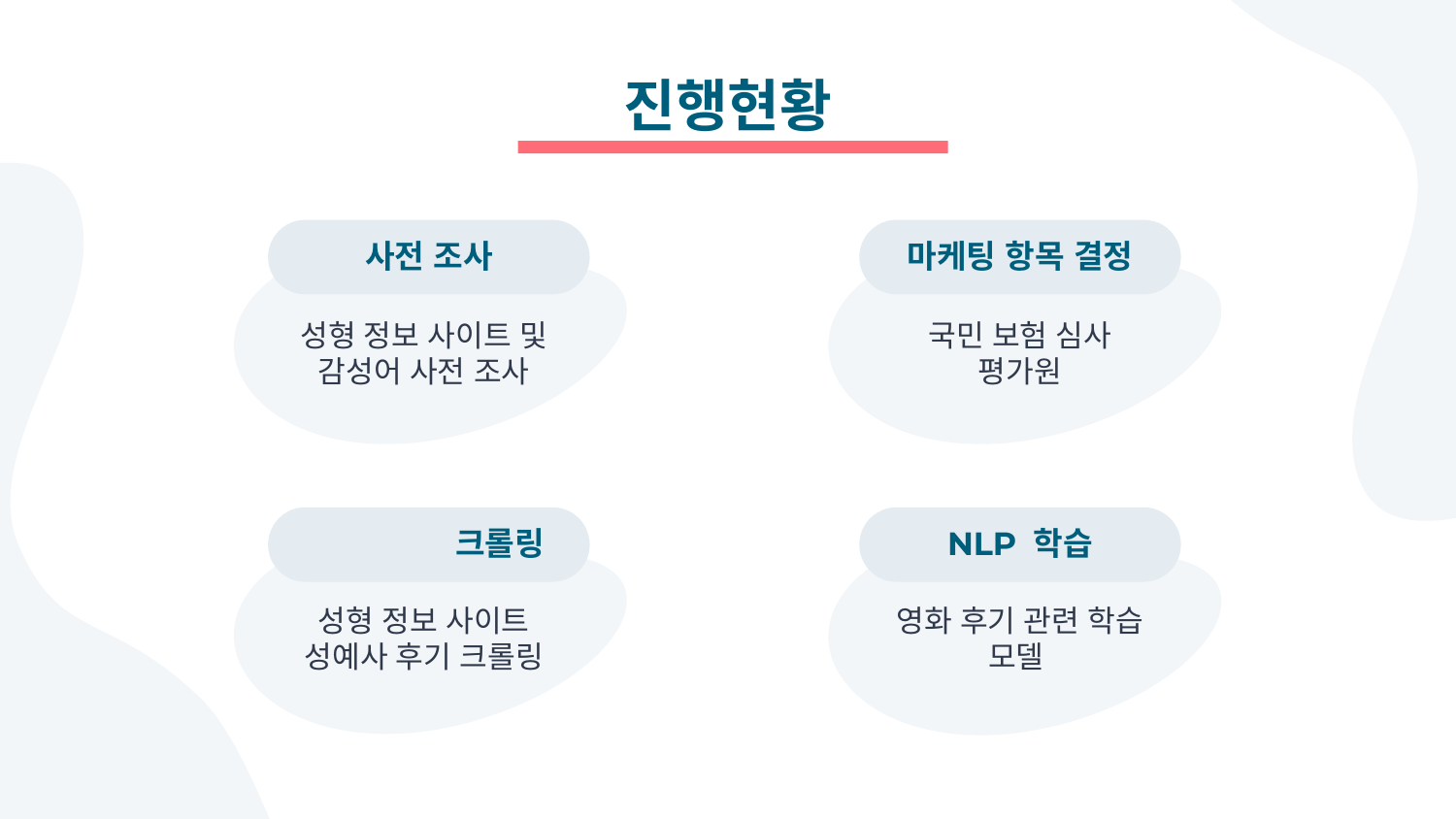

# 진행현황

사전 조사
마케팅 항목 결정

성형 정보 사이트 및 감성어 사전 조사
국민 보험 심사 평가원

	크롤링
NLP 학습

성형 정보 사이트 성예사 후기 크롤링
영화 후기 관련 학습 모델